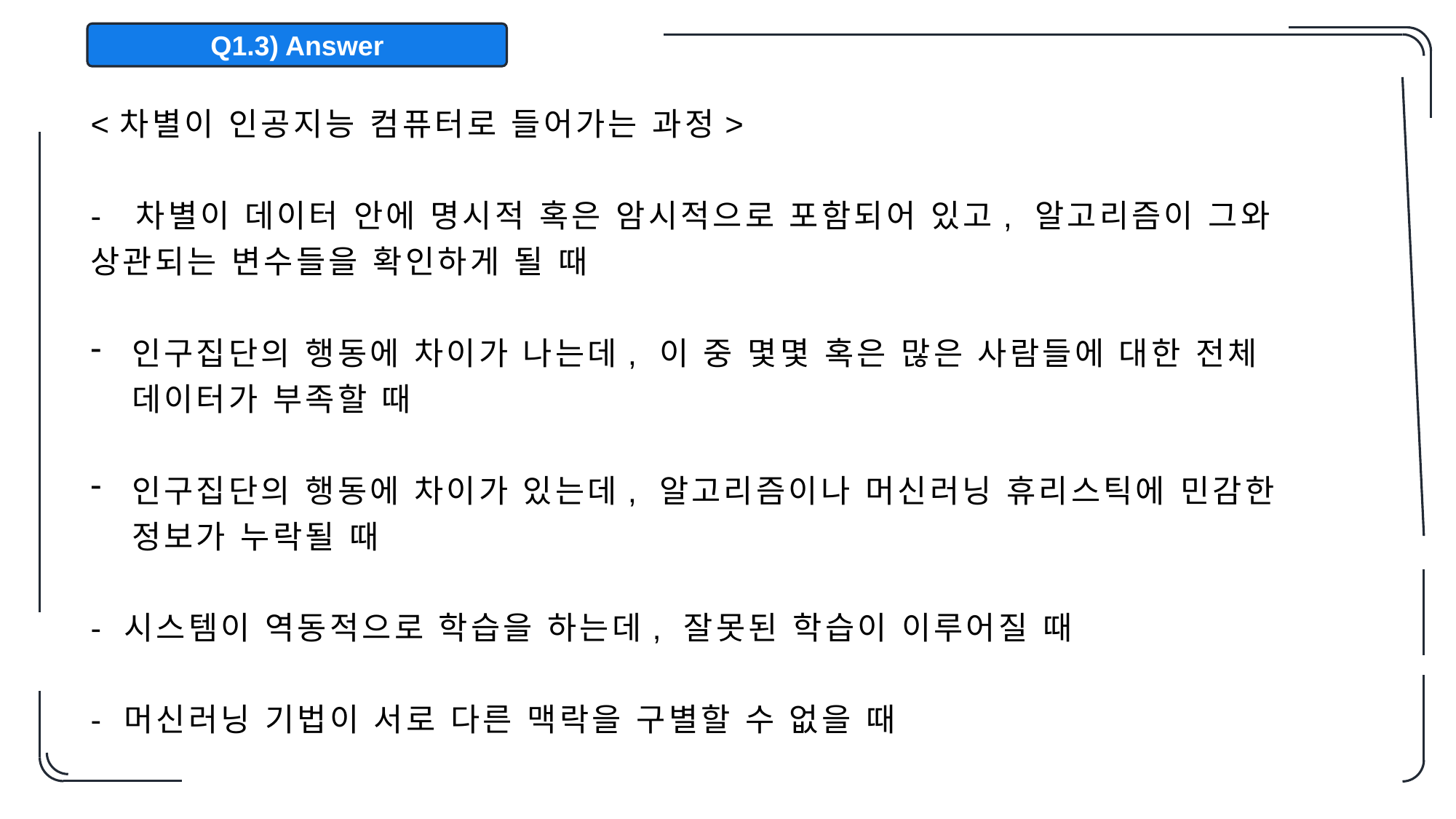

Q1.3) Answer

<차별이 인공지능 컴퓨터로 들어가는 과정>

-  차별이 데이터 안에 명시적 혹은 암시적으로 포함되어 있고, 알고리즘이 그와 상관되는 변수들을 확인하게 될 때

인구집단의 행동에 차이가 나는데, 이 중 몇몇 혹은 많은 사람들에 대한 전체 데이터가 부족할 때

인구집단의 행동에 차이가 있는데, 알고리즘이나 머신러닝 휴리스틱에 민감한 정보가 누락될 때

- 시스템이 역동적으로 학습을 하는데, 잘못된 학습이 이루어질 때

- 머신러닝 기법이 서로 다른 맥락을 구별할 수 없을 때